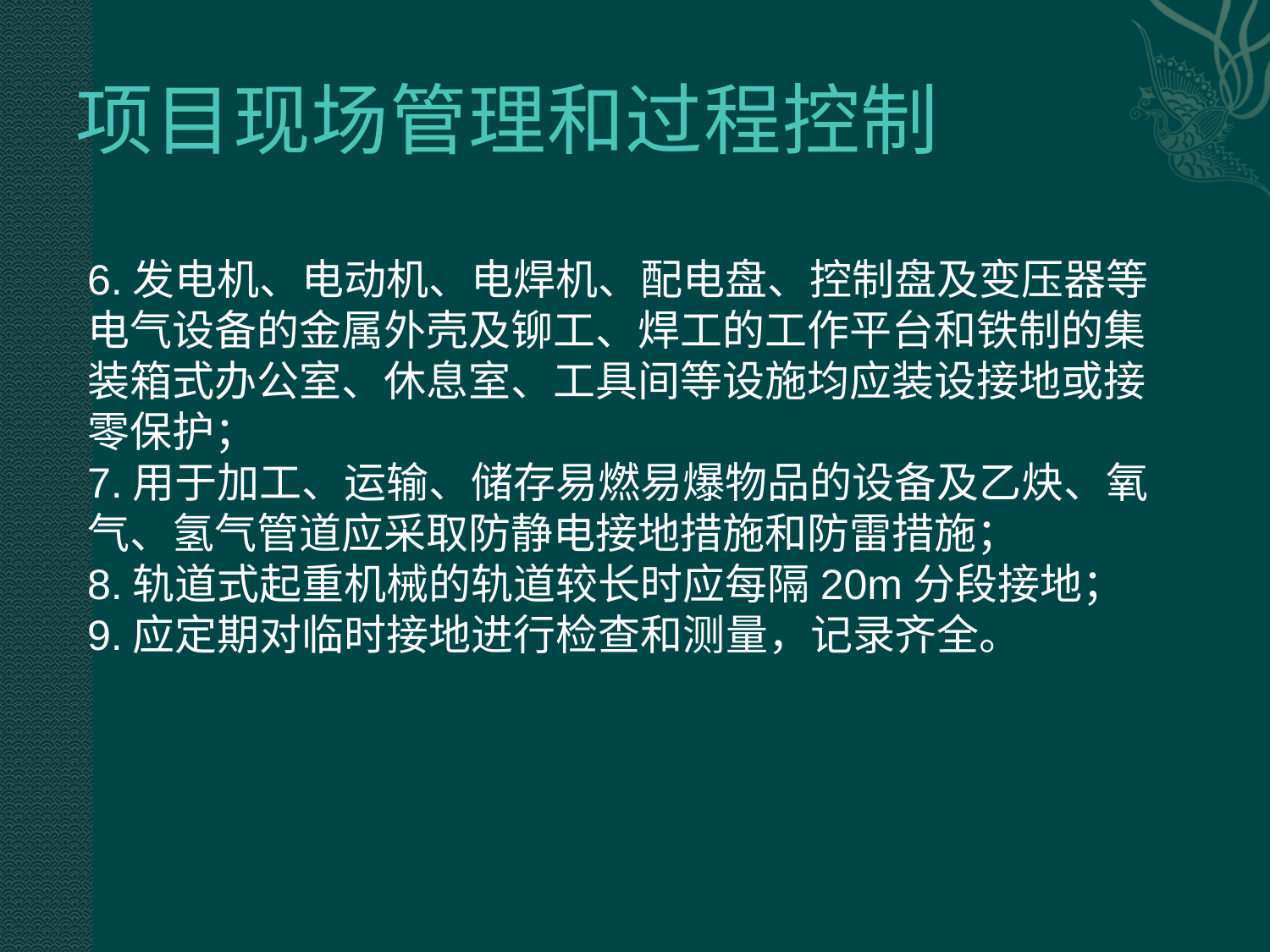

# 项目现场管理和过程控制
6.发电机、电动机、电焊机、配电盘、控制盘及变压器等电气设备的金属外壳及铆工、焊工的工作平台和铁制的集装箱式办公室、休息室、工具间等设施均应装设接地或接零保护；
7.用于加工、运输、储存易燃易爆物品的设备及乙炔、氧气、氢气管道应采取防静电接地措施和防雷措施；
8.轨道式起重机械的轨道较长时应每隔20m分段接地；
9.应定期对临时接地进行检查和测量，记录齐全。